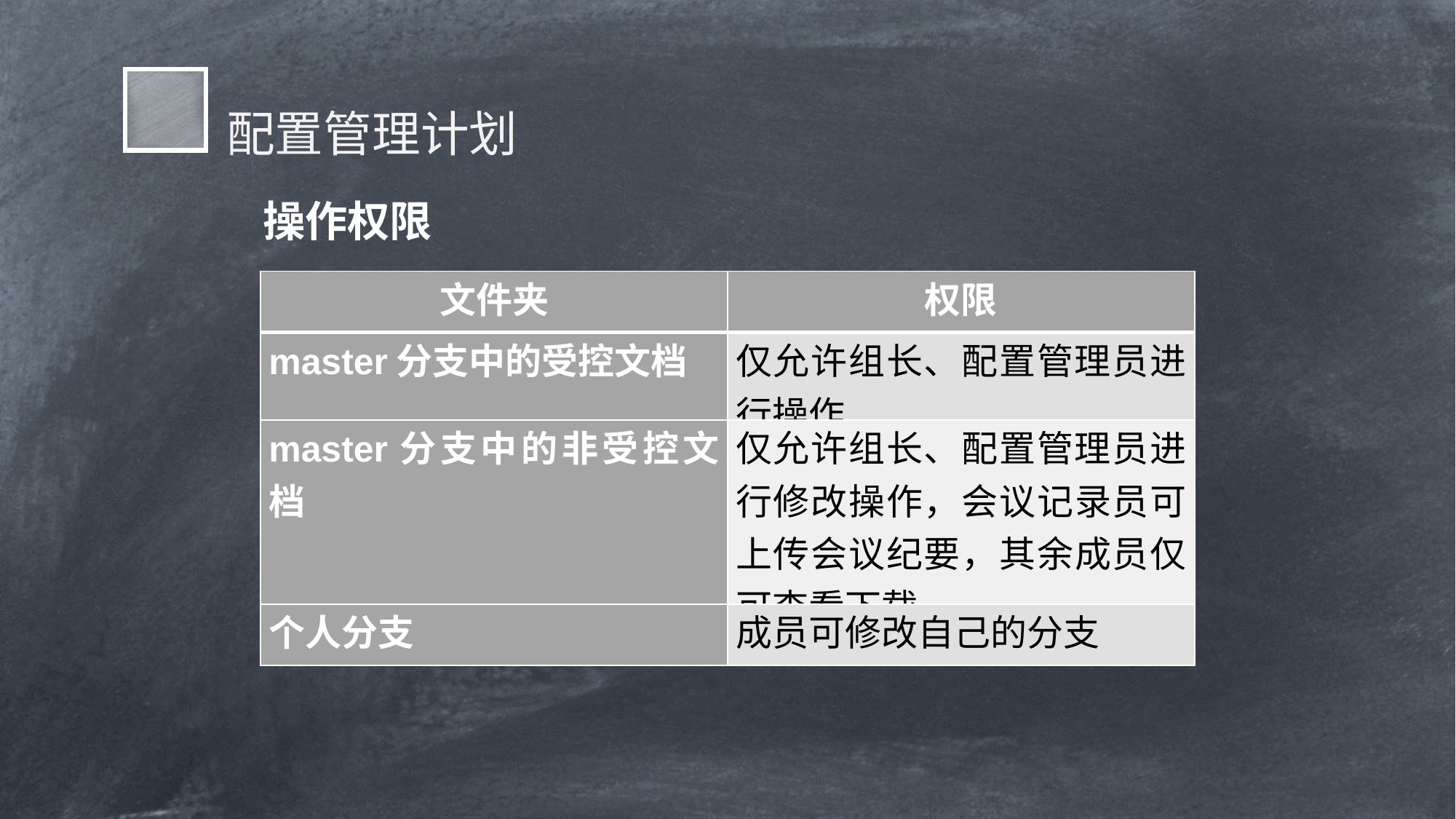

配置管理计划

操作权限
| 文件夹 | 权限 |
| --- | --- |
| master分支中的受控文档 | 仅允许组长、配置管理员进行操作 |
| master分支中的非受控文档 | 仅允许组长、配置管理员进行修改操作，会议记录员可上传会议纪要，其余成员仅可查看下载 |
| 个人分支 | 成员可修改自己的分支 |